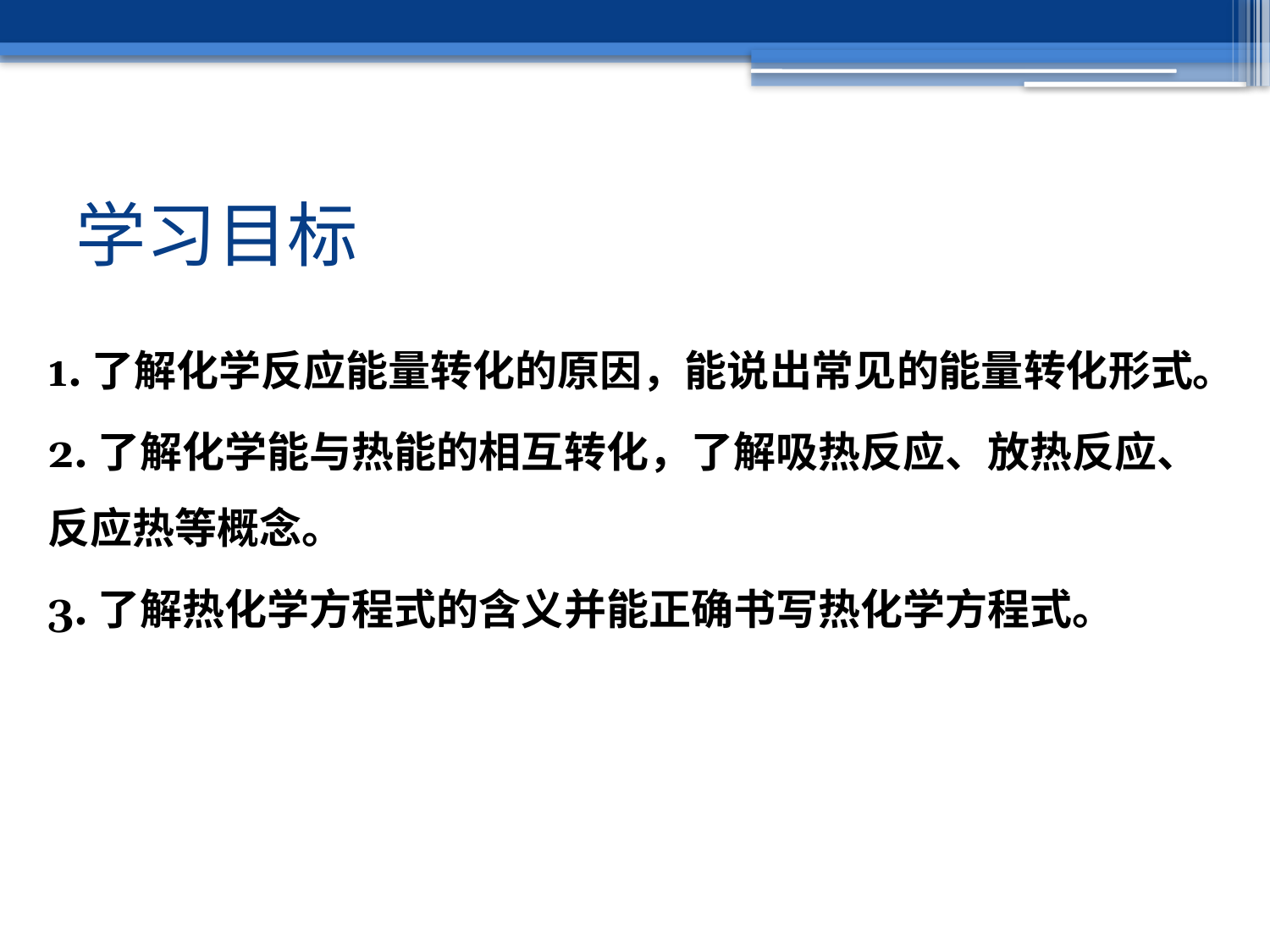

# 学习目标
1.了解化学反应能量转化的原因，能说出常见的能量转化形式。
2.了解化学能与热能的相互转化，了解吸热反应、放热反应、反应热等概念。
3.了解热化学方程式的含义并能正确书写热化学方程式。